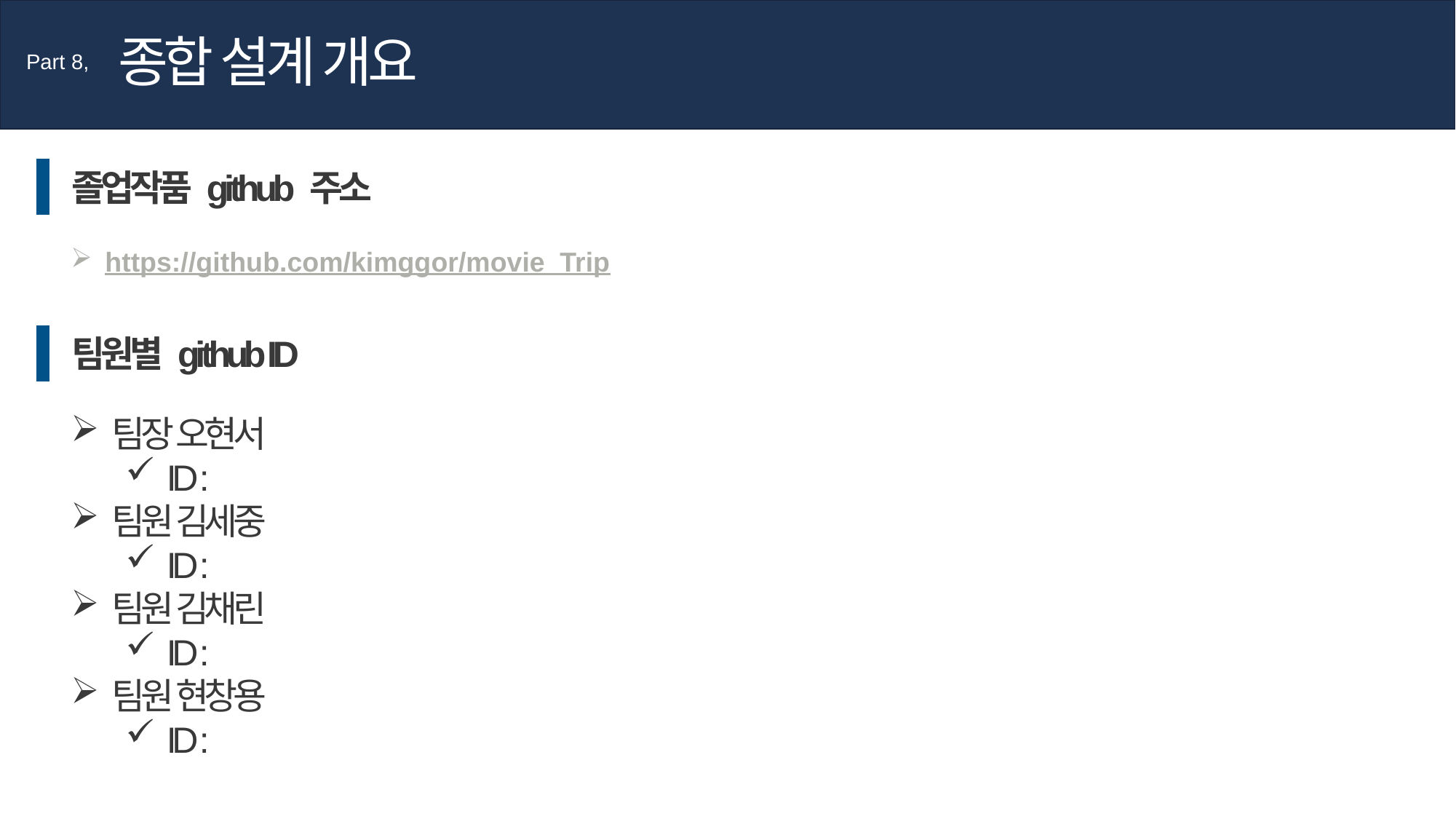

종합 설계 개요

Part 8,

졸업작품 github 주소
https://github.com/kimggor/movie_Trip

팀원별 github ID
팀장 오현서
ID :
팀원 김세중
ID :
팀원 김채린
ID :
팀원 현창용
ID :